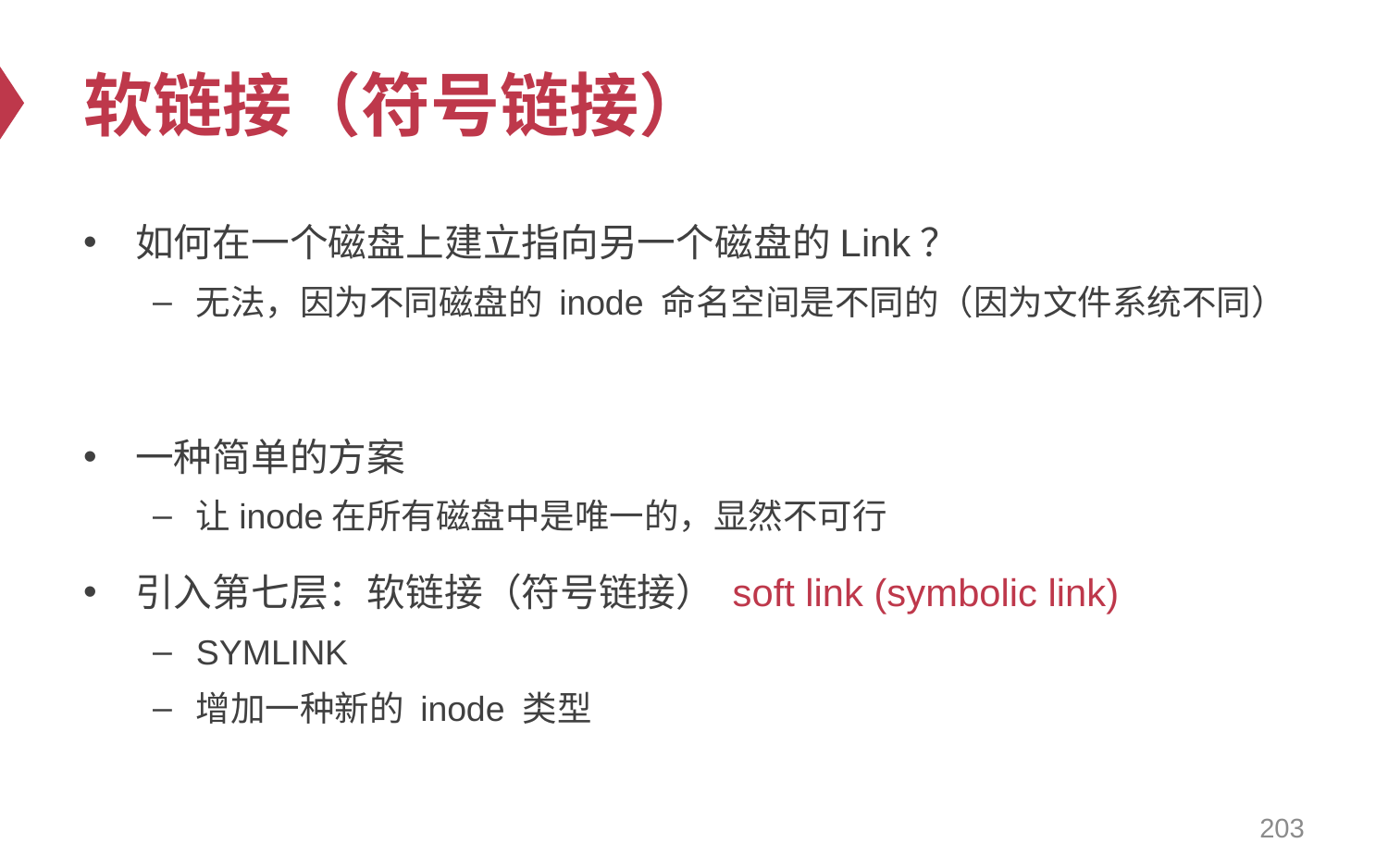

# 软链接（符号链接）
如何在一个磁盘上建立指向另一个磁盘的Link？
无法，因为不同磁盘的 inode 命名空间是不同的（因为文件系统不同）

一种简单的方案
让inode在所有磁盘中是唯一的，显然不可行
引入第七层：软链接（符号链接） soft link (symbolic link)
SYMLINK
增加一种新的 inode 类型
203